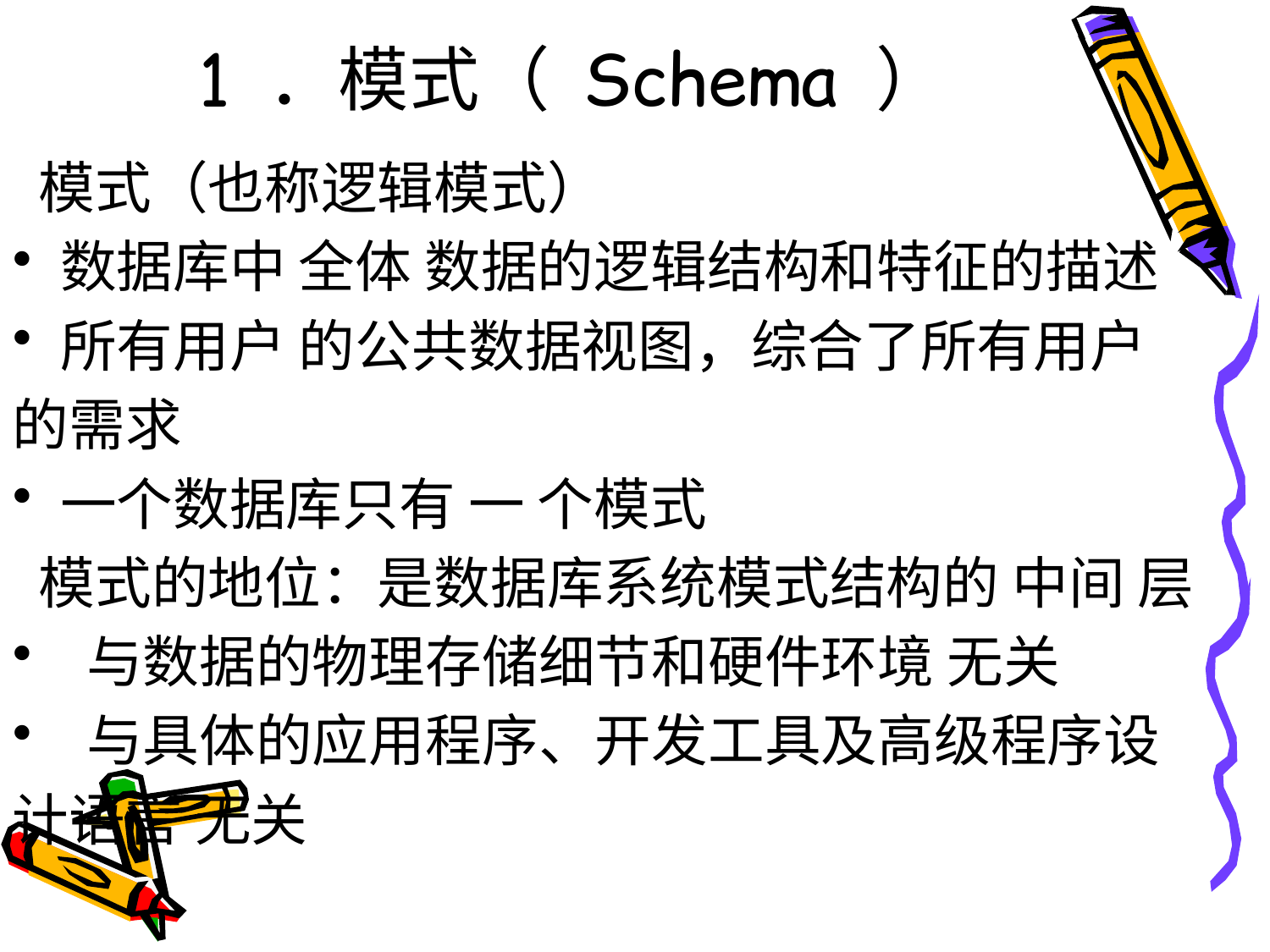

# 1 ．模式（ Schema ）
 模式（也称逻辑模式）
数据库中 全体 数据的逻辑结构和特征的描述
所有用户 的公共数据视图，综合了所有用户
的需求
一个数据库只有 一 个模式
 模式的地位：是数据库系统模式结构的 中间 层
 与数据的物理存储细节和硬件环境 无关
 与具体的应用程序、开发工具及高级程序设
计语言 无关